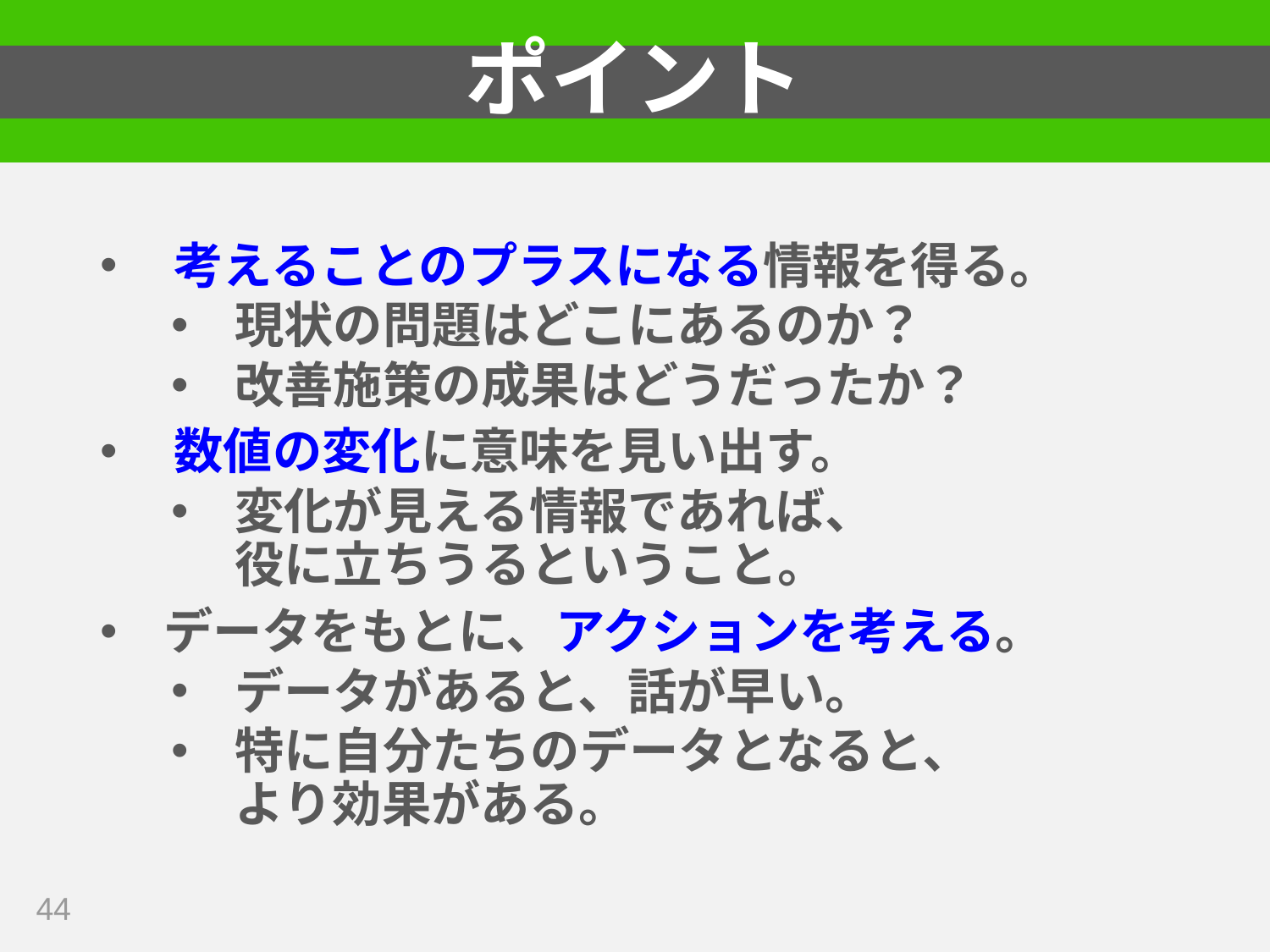

# ポイント
 考えることのプラスになる情報を得る。
現状の問題はどこにあるのか？
改善施策の成果はどうだったか？
 数値の変化に意味を見い出す。
変化が見える情報であれば、
役に立ちうるということ。
データをもとに、アクションを考える。
データがあると、話が早い。
特に自分たちのデータとなると、
より効果がある。
44